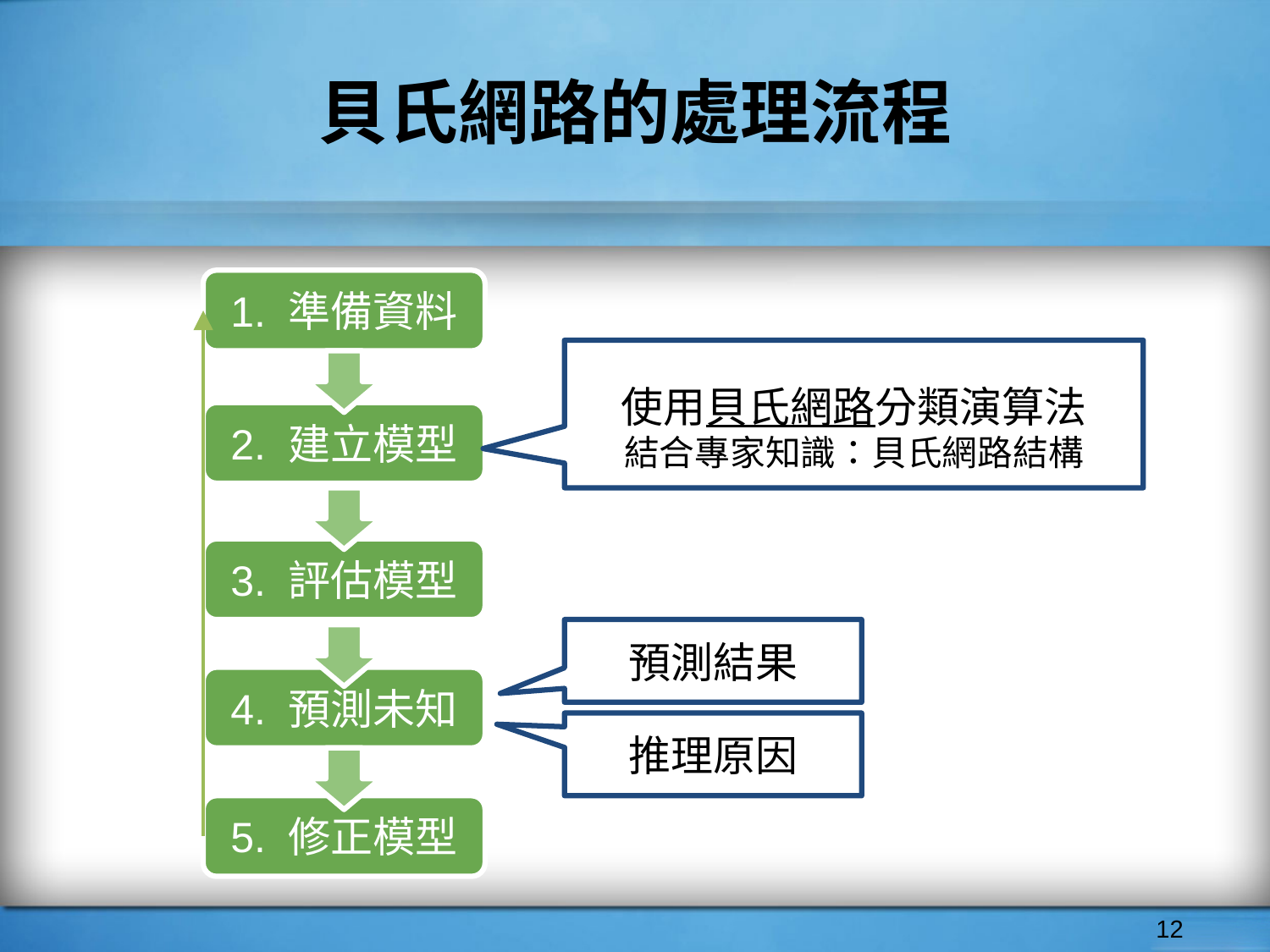

# 貝氏網路的處理流程
1. 準備資料
使用貝氏網路分類演算法
結合專家知識：貝氏網路結構

2. 建立模型

3. 評估模型

預測結果
4. 預測未知
推理原因

5. 修正模型
12